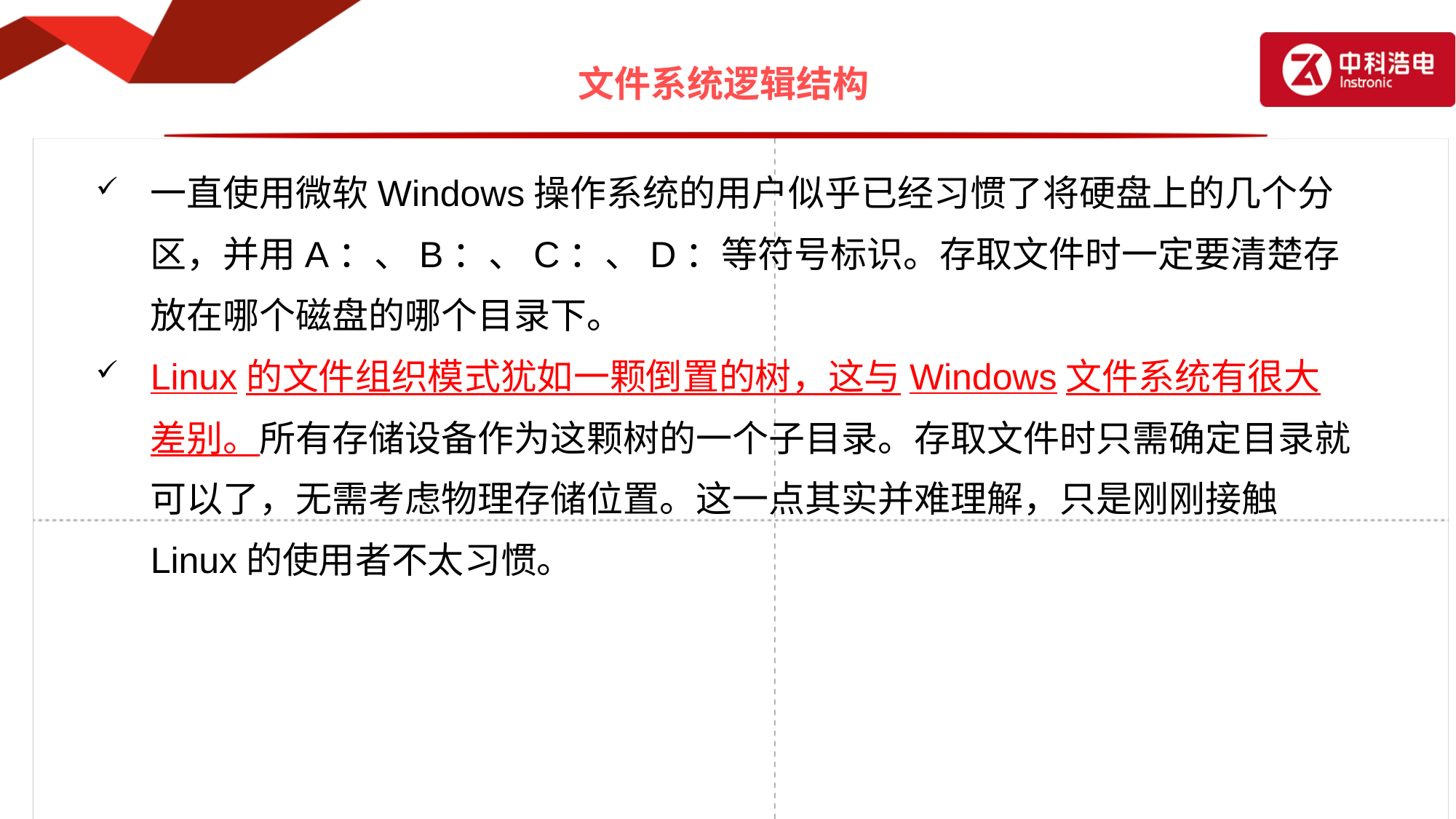

# 文件系统逻辑结构
一直使用微软Windows操作系统的用户似乎已经习惯了将硬盘上的几个分区，并用A：、B：、C：、D：等符号标识。存取文件时一定要清楚存放在哪个磁盘的哪个目录下。
Linux的文件组织模式犹如一颗倒置的树，这与Windows文件系统有很大差别。所有存储设备作为这颗树的一个子目录。存取文件时只需确定目录就可以了，无需考虑物理存储位置。这一点其实并难理解，只是刚刚接触Linux的使用者不太习惯。